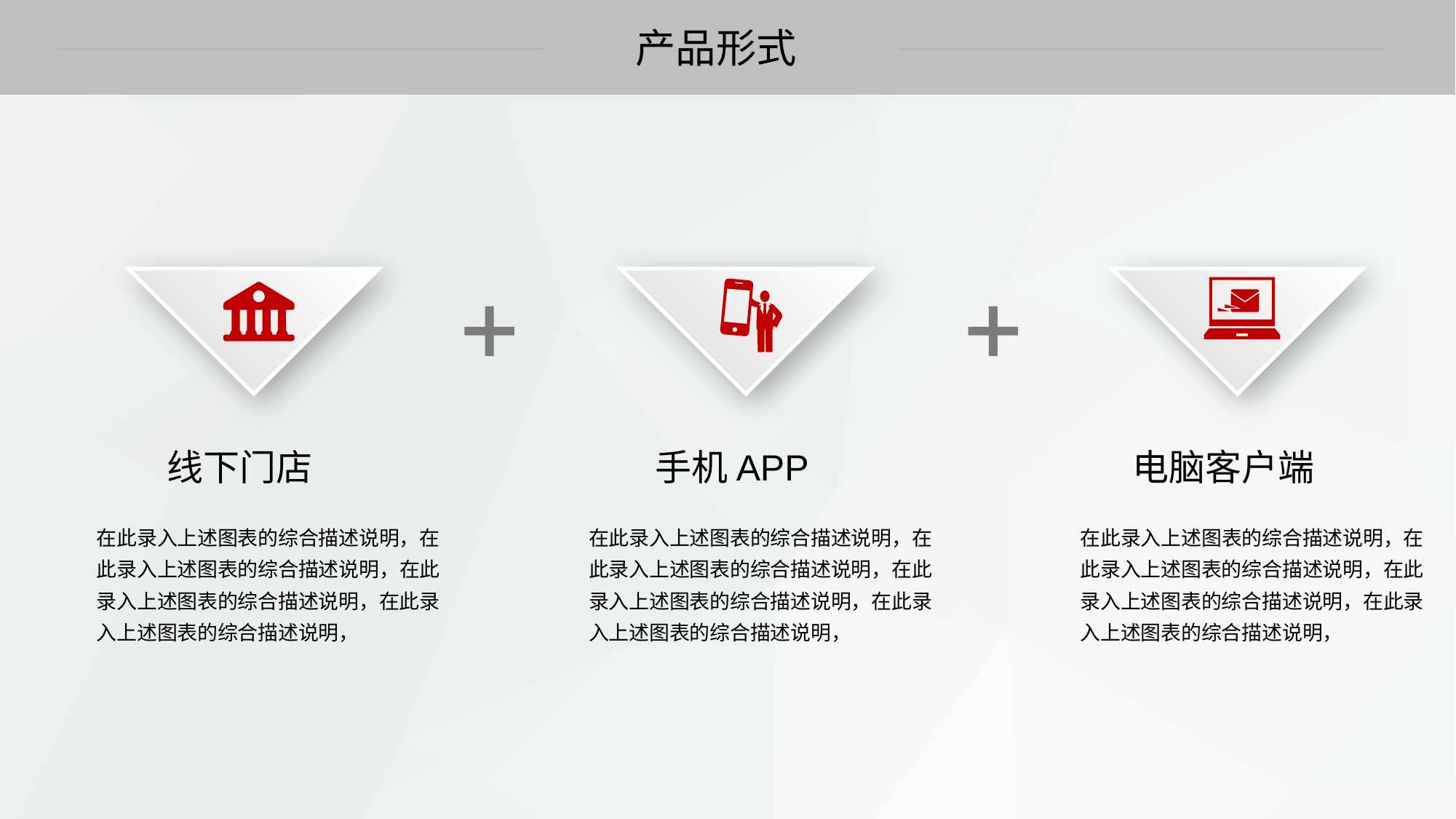

产品形式

线下门店
手机APP
电脑客户端
在此录入上述图表的综合描述说明，在此录入上述图表的综合描述说明，在此录入上述图表的综合描述说明，在此录入上述图表的综合描述说明，
在此录入上述图表的综合描述说明，在此录入上述图表的综合描述说明，在此录入上述图表的综合描述说明，在此录入上述图表的综合描述说明，
在此录入上述图表的综合描述说明，在此录入上述图表的综合描述说明，在此录入上述图表的综合描述说明，在此录入上述图表的综合描述说明，
延时文字，不要可以删除